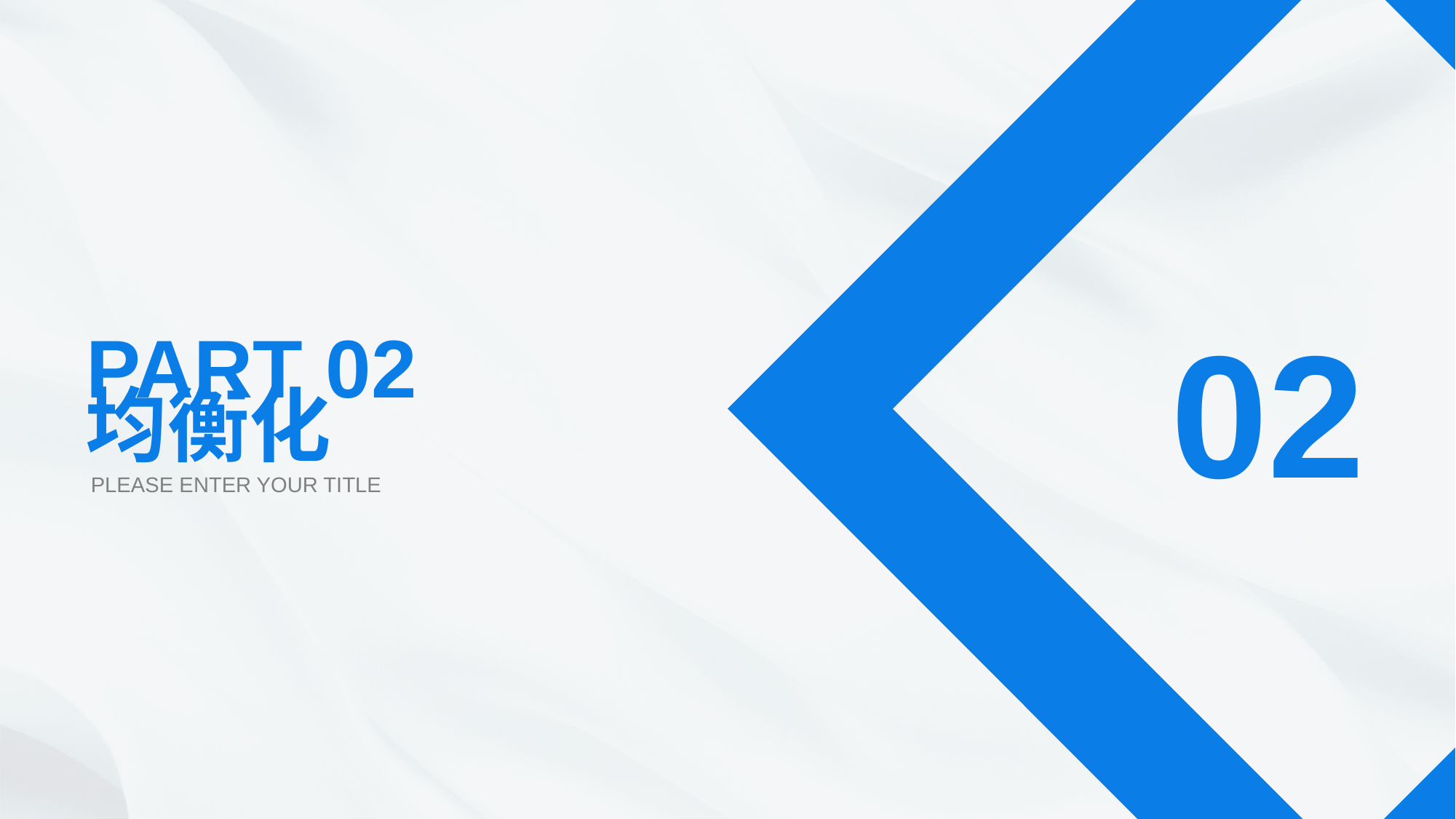

02
PART 02
均衡化
PLEASE ENTER YOUR TITLE